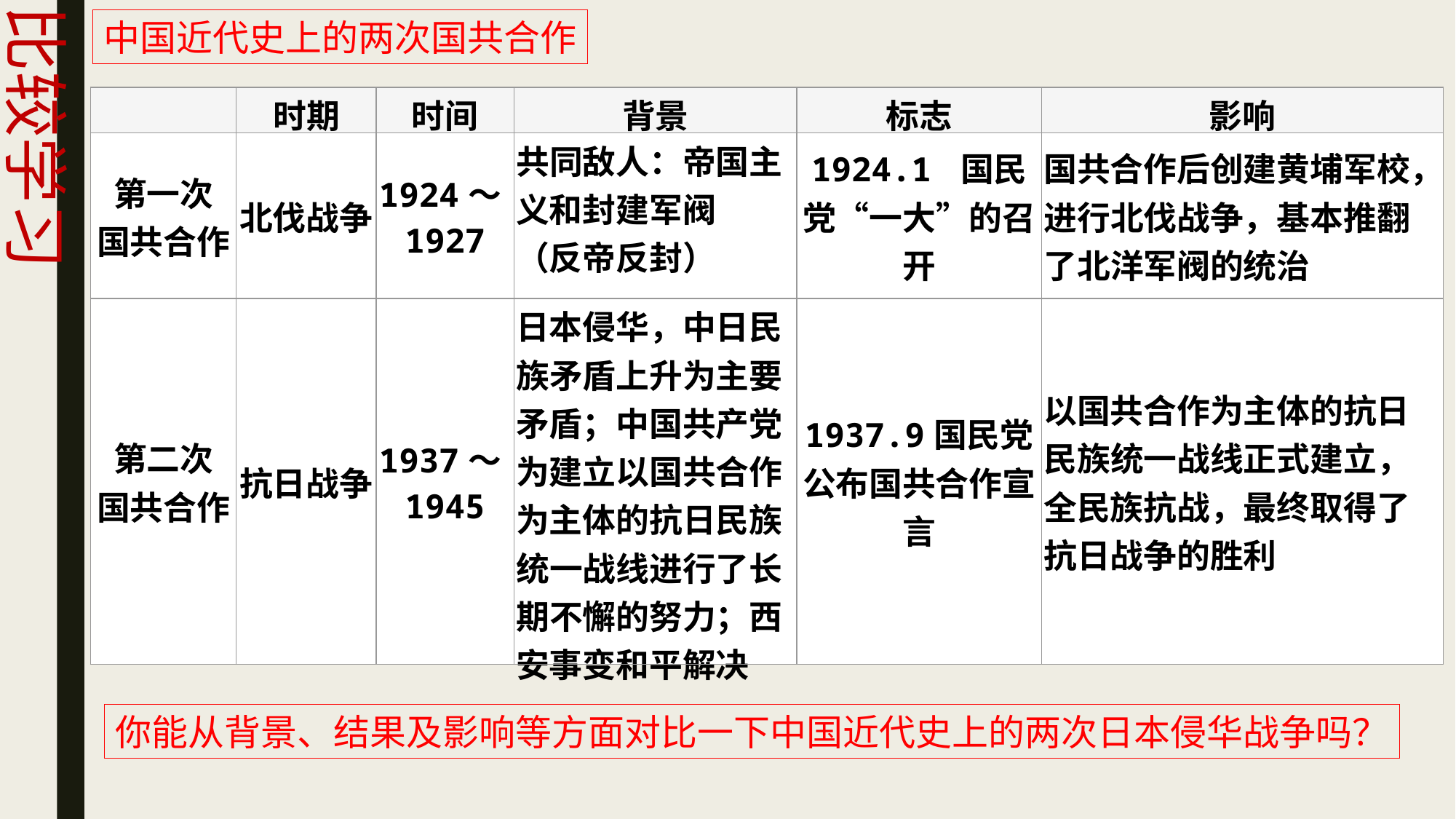

比较学习
中国近代史上的两次国共合作
|  | 时期 | 时间 | 背景 | 标志 | 影响 |
| --- | --- | --- | --- | --- | --- |
| 第一次 国共合作 | 北伐战争 | 1924～1927 | 共同敌人：帝国主义和封建军阀 （反帝反封） | 1924.1 国民党“一大”的召开 | 国共合作后创建黄埔军校，进行北伐战争，基本推翻了北洋军阀的统治 |
| 第二次 国共合作 | 抗日战争 | 1937～1945 | 日本侵华，中日民族矛盾上升为主要矛盾；中国共产党为建立以国共合作为主体的抗日民族统一战线进行了长期不懈的努力；西安事变和平解决 | 1937.9国民党公布国共合作宣言 | 以国共合作为主体的抗日民族统一战线正式建立，全民族抗战，最终取得了抗日战争的胜利 |
你能从背景、结果及影响等方面对比一下中国近代史上的两次日本侵华战争吗？